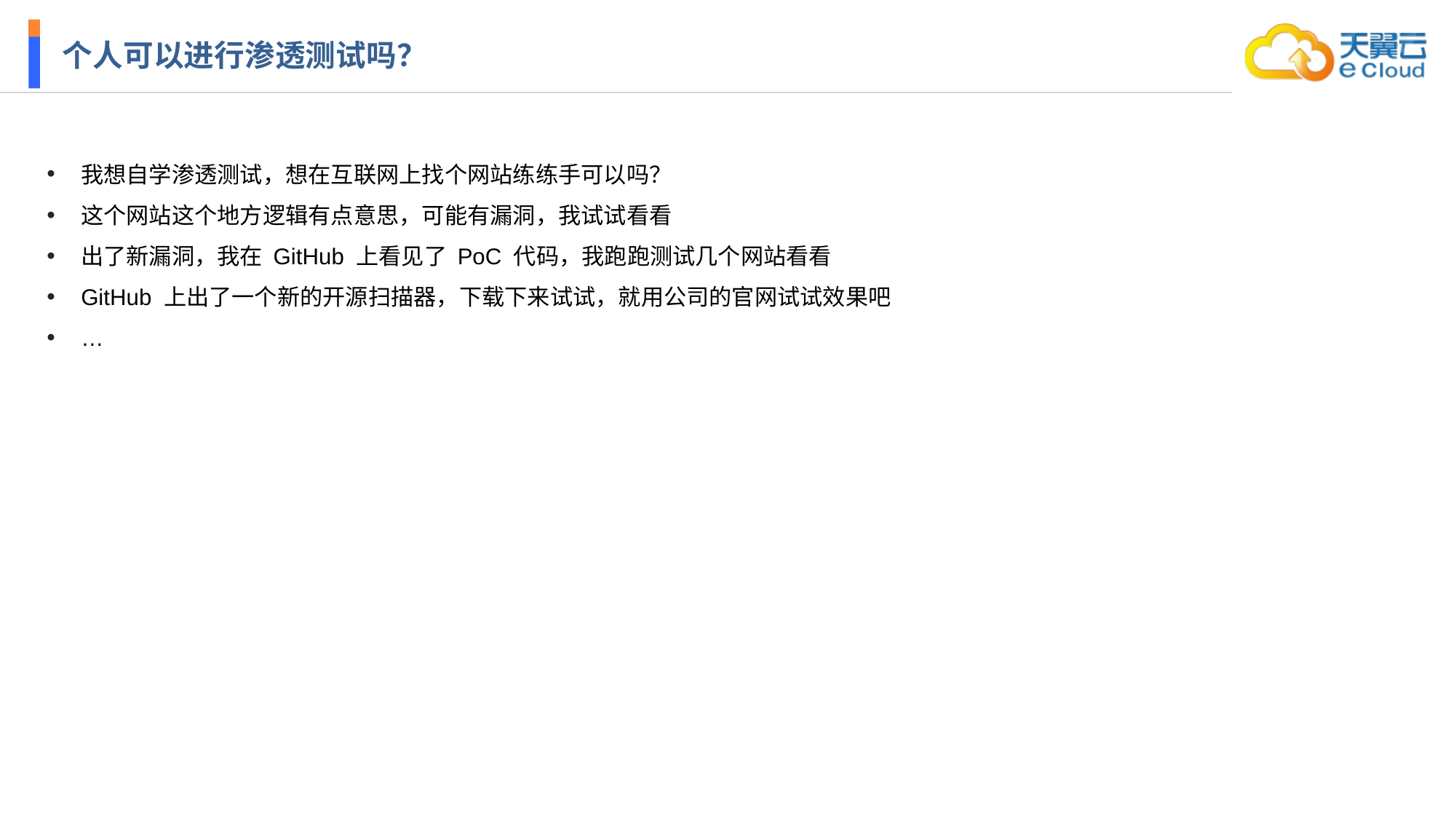

# 个人可以进行渗透测试吗？
我想自学渗透测试，想在互联网上找个网站练练手可以吗？
这个网站这个地方逻辑有点意思，可能有漏洞，我试试看看
出了新漏洞，我在 GitHub 上看见了 PoC 代码，我跑跑测试几个网站看看
GitHub 上出了一个新的开源扫描器，下载下来试试，就用公司的官网试试效果吧
…